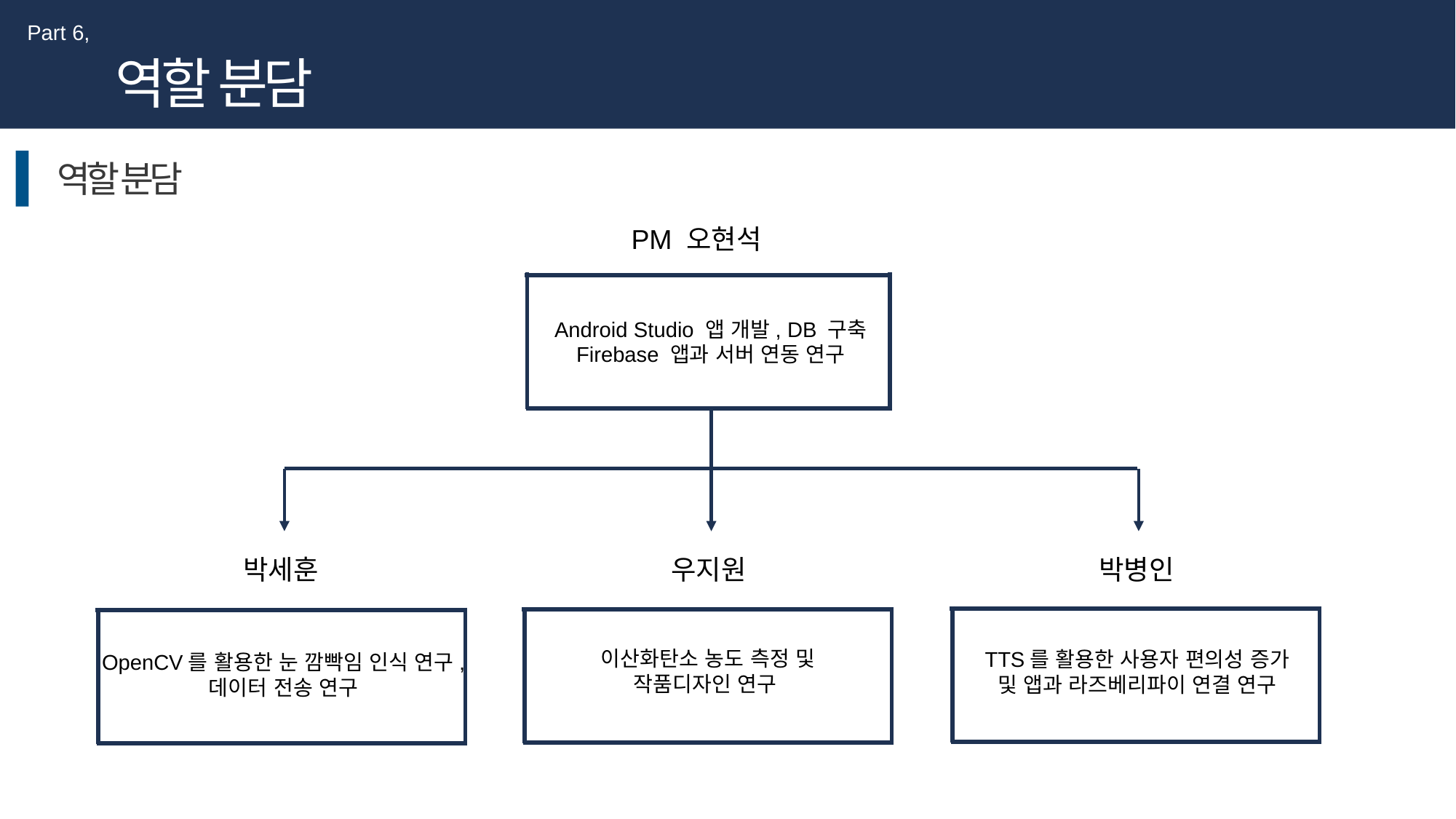

Part 6,
역할 분담

역할 분담
PM 오현석
Android Studio 앱 개발, DB 구축
Firebase 앱과 서버 연동 연구
박세훈
우지원
박병인
이산화탄소 농도 측정 및 작품디자인 연구
TTS를 활용한 사용자 편의성 증가
및 앱과 라즈베리파이 연결 연구
OpenCV를 활용한 눈 깜빡임 인식 연구, 데이터 전송 연구